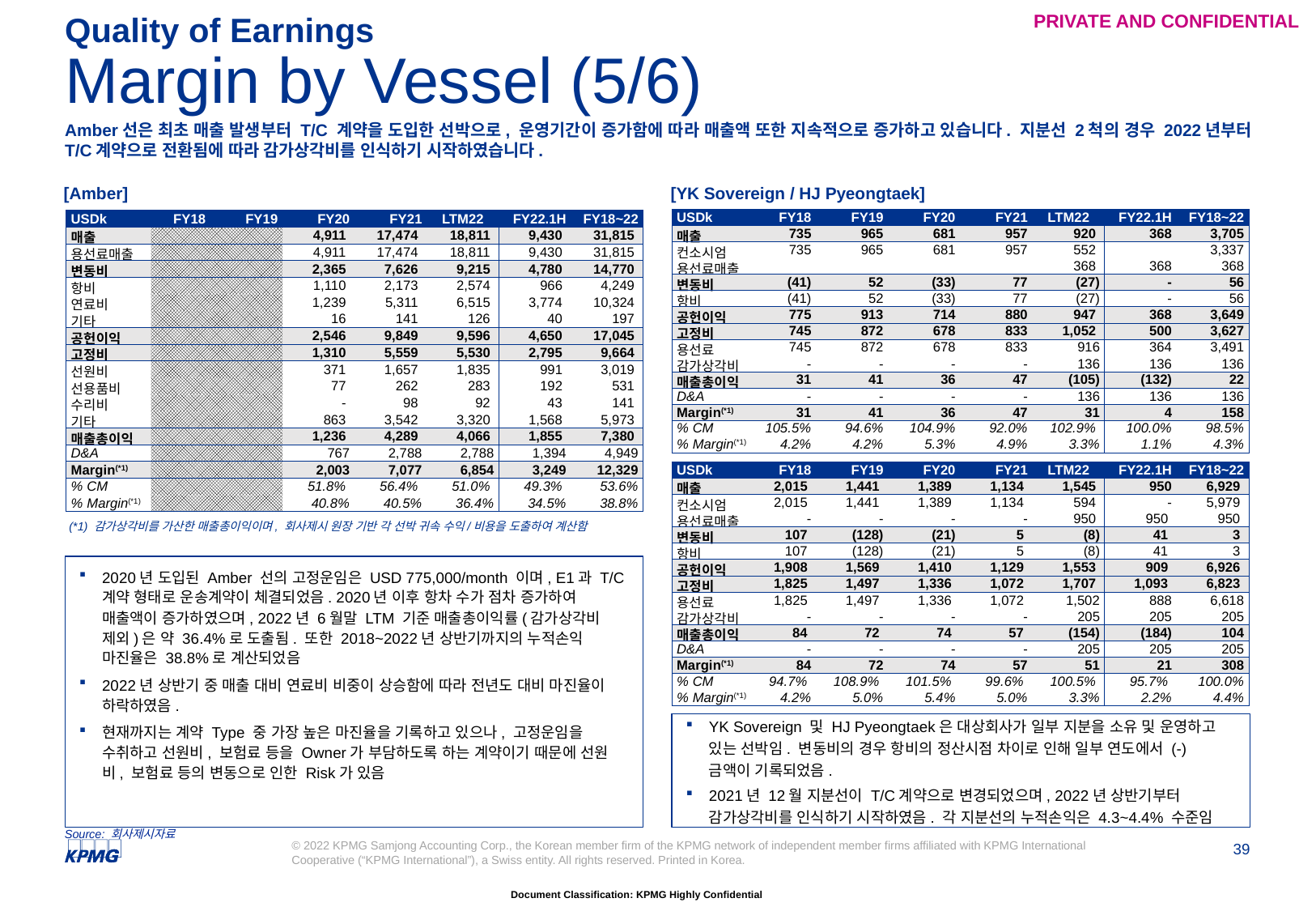

Quality of Earnings
# Margin by Vessel (5/6)
Amber선은 최초 매출 발생부터 T/C 계약을 도입한 선박으로, 운영기간이 증가함에 따라 매출액 또한 지속적으로 증가하고 있습니다. 지분선 2척의 경우 2022년부터 T/C계약으로 전환됨에 따라 감가상각비를 인식하기 시작하였습니다.
[Amber]
[YK Sovereign / HJ Pyeongtaek]
| USDk | FY18 | FY19 | FY20 | FY21 | LTM22 | FY22.1H | FY18~22 |
| --- | --- | --- | --- | --- | --- | --- | --- |
| 매출 | 735 | 965 | 681 | 957 | 920 | 368 | 3,705 |
| 컨소시엄 | 735 | 965 | 681 | 957 | 552 |  | 3,337 |
| 용선료매출 |  |  |  |  | 368 | 368 | 368 |
| 변동비 | (41) | 52 | (33) | 77 | (27) | - | 56 |
| 항비 | (41) | 52 | (33) | 77 | (27) | - | 56 |
| 공헌이익 | 775 | 913 | 714 | 880 | 947 | 368 | 3,649 |
| 고정비 | 745 | 872 | 678 | 833 | 1,052 | 500 | 3,627 |
| 용선료 | 745 | 872 | 678 | 833 | 916 | 364 | 3,491 |
| 감가상각비 | - | - | - | - | 136 | 136 | 136 |
| 매출총이익 | 31 | 41 | 36 | 47 | (105) | (132) | 22 |
| D&A | - | - | - | - | 136 | 136 | 136 |
| Margin(\*1) | 31 | 41 | 36 | 47 | 31 | 4 | 158 |
| % CM | 105.5% | 94.6% | 104.9% | 92.0% | 102.9% | 100.0% | 98.5% |
| % Margin(\*1) | 4.2% | 4.2% | 5.3% | 4.9% | 3.3% | 1.1% | 4.3% |
| USDk | FY18 | FY19 | FY20 | FY21 | LTM22 | FY22.1H | FY18~22 |
| --- | --- | --- | --- | --- | --- | --- | --- |
| 매출 |  |  | 4,911 | 17,474 | 18,811 | 9,430 | 31,815 |
| 용선료매출 |  |  | 4,911 | 17,474 | 18,811 | 9,430 | 31,815 |
| 변동비 |  |  | 2,365 | 7,626 | 9,215 | 4,780 | 14,770 |
| 항비 |  |  | 1,110 | 2,173 | 2,574 | 966 | 4,249 |
| 연료비 |  |  | 1,239 | 5,311 | 6,515 | 3,774 | 10,324 |
| 기타 |  |  | 16 | 141 | 126 | 40 | 197 |
| 공헌이익 |  |  | 2,546 | 9,849 | 9,596 | 4,650 | 17,045 |
| 고정비 |  |  | 1,310 | 5,559 | 5,530 | 2,795 | 9,664 |
| 선원비 |  |  | 371 | 1,657 | 1,835 | 991 | 3,019 |
| 선용품비 |  |  | 77 | 262 | 283 | 192 | 531 |
| 수리비 |  |  | - | 98 | 92 | 43 | 141 |
| 기타 |  |  | 863 | 3,542 | 3,320 | 1,568 | 5,973 |
| 매출총이익 |  |  | 1,236 | 4,289 | 4,066 | 1,855 | 7,380 |
| D&A |  |  | 767 | 2,788 | 2,788 | 1,394 | 4,949 |
| Margin(\*1) |  |  | 2,003 | 7,077 | 6,854 | 3,249 | 12,329 |
| % CM |  |  | 51.8% | 56.4% | 51.0% | 49.3% | 53.6% |
| % Margin(\*1) |  |  | 40.8% | 40.5% | 36.4% | 34.5% | 38.8% |
| USDk | FY18 | FY19 | FY20 | FY21 | LTM22 | FY22.1H | FY18~22 |
| --- | --- | --- | --- | --- | --- | --- | --- |
| 매출 | 2,015 | 1,441 | 1,389 | 1,134 | 1,545 | 950 | 6,929 |
| 컨소시엄 | 2,015 | 1,441 | 1,389 | 1,134 | 594 | - | 5,979 |
| 용선료매출 | - | - | - | - | 950 | 950 | 950 |
| 변동비 | 107 | (128) | (21) | 5 | (8) | 41 | 3 |
| 항비 | 107 | (128) | (21) | 5 | (8) | 41 | 3 |
| 공헌이익 | 1,908 | 1,569 | 1,410 | 1,129 | 1,553 | 909 | 6,926 |
| 고정비 | 1,825 | 1,497 | 1,336 | 1,072 | 1,707 | 1,093 | 6,823 |
| 용선료 | 1,825 | 1,497 | 1,336 | 1,072 | 1,502 | 888 | 6,618 |
| 감가상각비 | - | - | - | - | 205 | 205 | 205 |
| 매출총이익 | 84 | 72 | 74 | 57 | (154) | (184) | 104 |
| D&A | - | - | - | - | 205 | 205 | 205 |
| Margin(\*1) | 84 | 72 | 74 | 57 | 51 | 21 | 308 |
| % CM | 94.7% | 108.9% | 101.5% | 99.6% | 100.5% | 95.7% | 100.0% |
| % Margin(\*1) | 4.2% | 5.0% | 5.4% | 5.0% | 3.3% | 2.2% | 4.4% |
(*1) 감가상각비를 가산한 매출총이익이며, 회사제시 원장 기반 각 선박 귀속 수익/비용을 도출하여 계산함
2020년 도입된 Amber 선의 고정운임은 USD 775,000/month 이며, E1과 T/C 계약 형태로 운송계약이 체결되었음. 2020년 이후 항차 수가 점차 증가하여 매출액이 증가하였으며, 2022년 6월말 LTM 기준 매출총이익률(감가상각비 제외)은 약 36.4%로 도출됨. 또한 2018~2022년 상반기까지의 누적손익 마진율은 38.8%로 계산되었음
2022년 상반기 중 매출 대비 연료비 비중이 상승함에 따라 전년도 대비 마진율이 하락하였음.
현재까지는 계약 Type 중 가장 높은 마진율을 기록하고 있으나, 고정운임을 수취하고 선원비, 보험료 등을 Owner가 부담하도록 하는 계약이기 때문에 선원비, 보험료 등의 변동으로 인한 Risk가 있음

YK Sovereign 및 HJ Pyeongtaek은 대상회사가 일부 지분을 소유 및 운영하고 있는 선박임. 변동비의 경우 항비의 정산시점 차이로 인해 일부 연도에서 (-) 금액이 기록되었음.
2021년 12월 지분선이 T/C계약으로 변경되었으며, 2022년 상반기부터 감가상각비를 인식하기 시작하였음. 각 지분선의 누적손익은 4.3~4.4% 수준임
Source: 회사제시자료